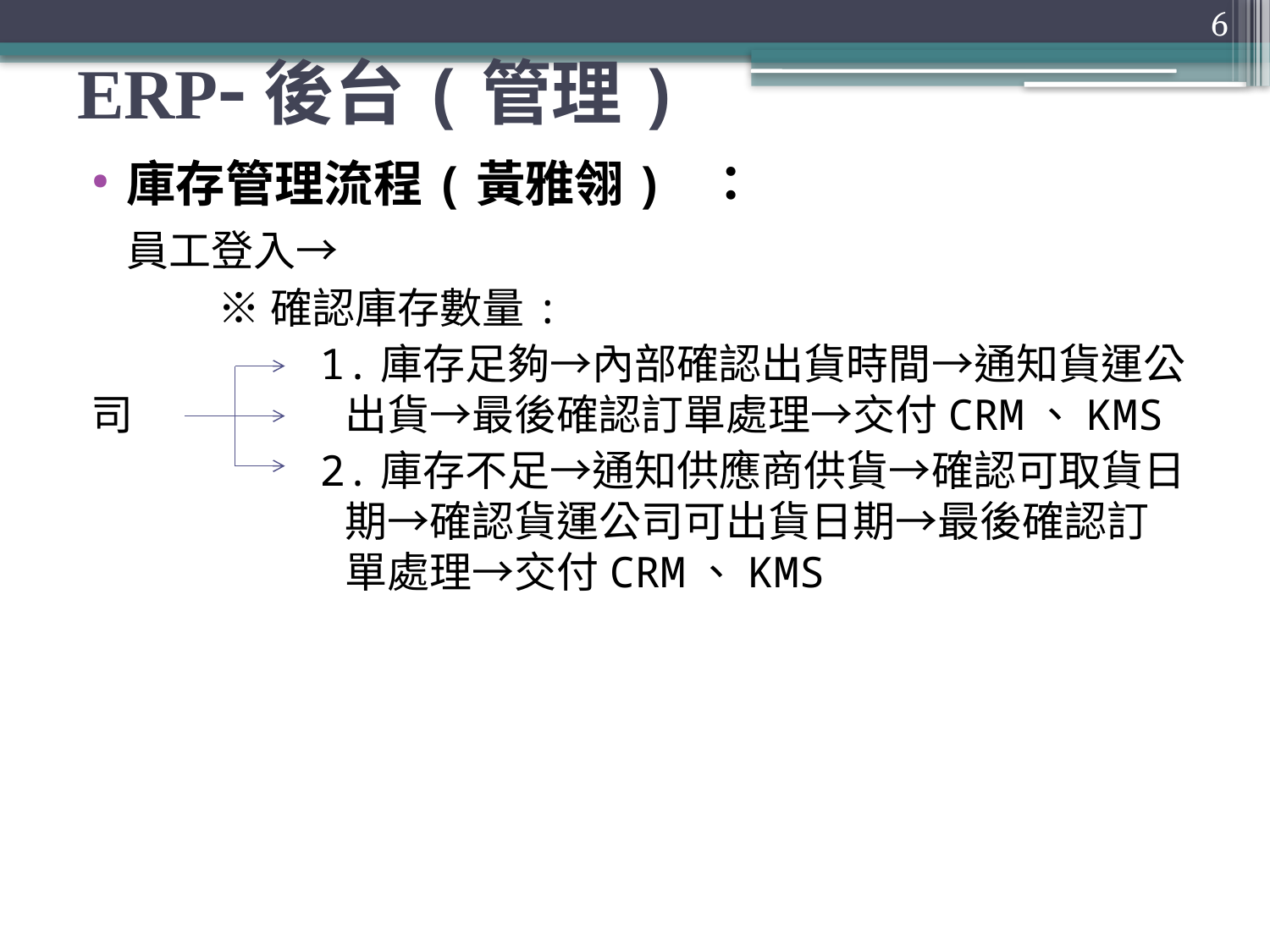

6
# ERP-後台(管理)
庫存管理流程(黃雅翎) ：
	員工登入→
	※確認庫存數量:
	    1.庫存足夠→內部確認出貨時間→通知貨運公司 		出貨→最後確認訂單處理→交付CRM、KMS
	    2.庫存不足→通知供應商供貨→確認可取貨日		期→確認貨運公司可出貨日期→最後確認訂		單處理→交付CRM、KMS